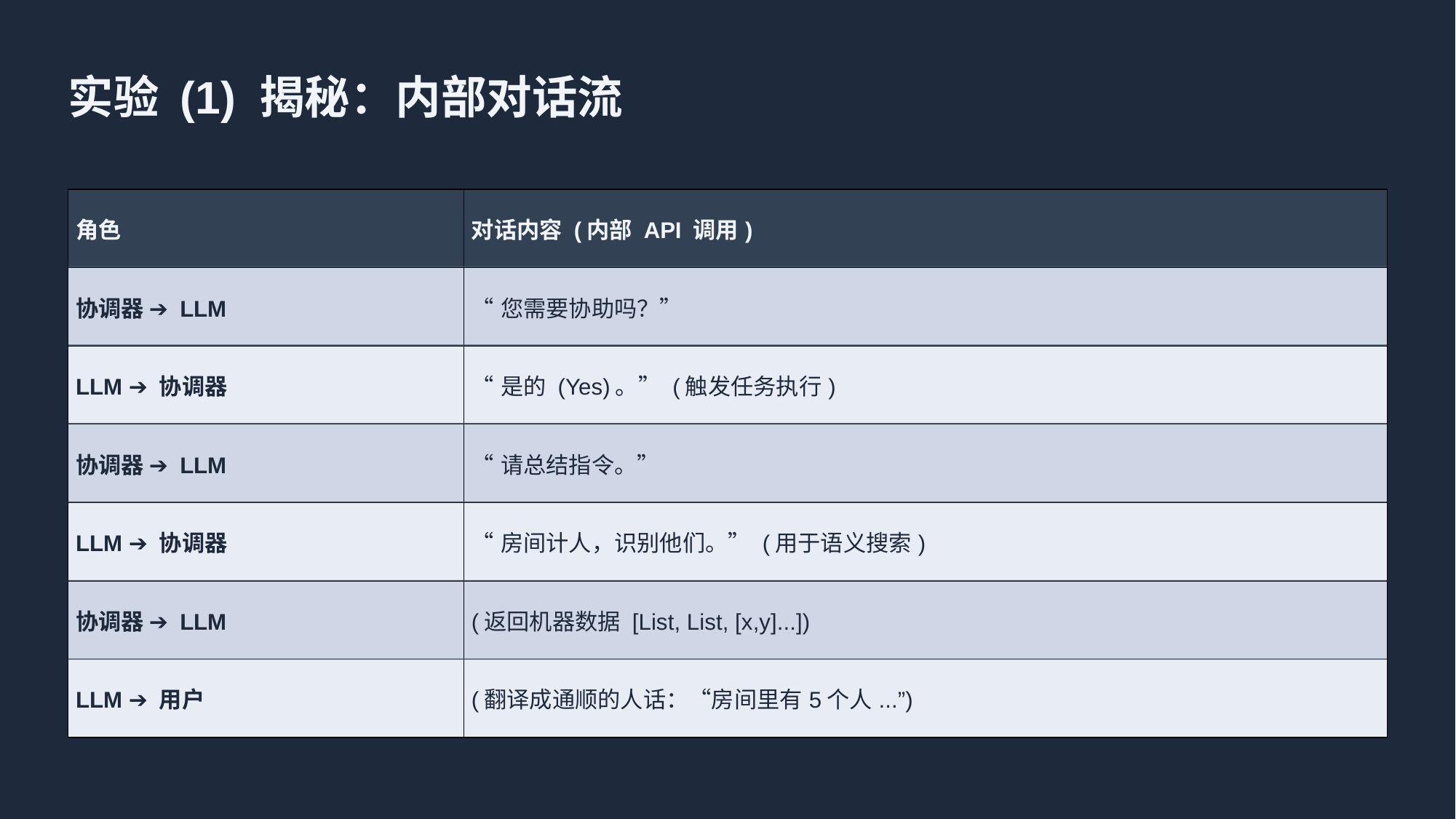

实验 (1) 揭秘：内部对话流
| 角色 | 对话内容 (内部 API 调用) |
| --- | --- |
| 协调器 ➔ LLM | “您需要协助吗？” |
| LLM ➔ 协调器 | “是的 (Yes)。” (触发任务执行) |
| 协调器 ➔ LLM | “请总结指令。” |
| LLM ➔ 协调器 | “房间计人，识别他们。” (用于语义搜索) |
| 协调器 ➔ LLM | (返回机器数据 [List, List, [x,y]...]) |
| LLM ➔ 用户 | (翻译成通顺的人话：“房间里有5个人...”) |